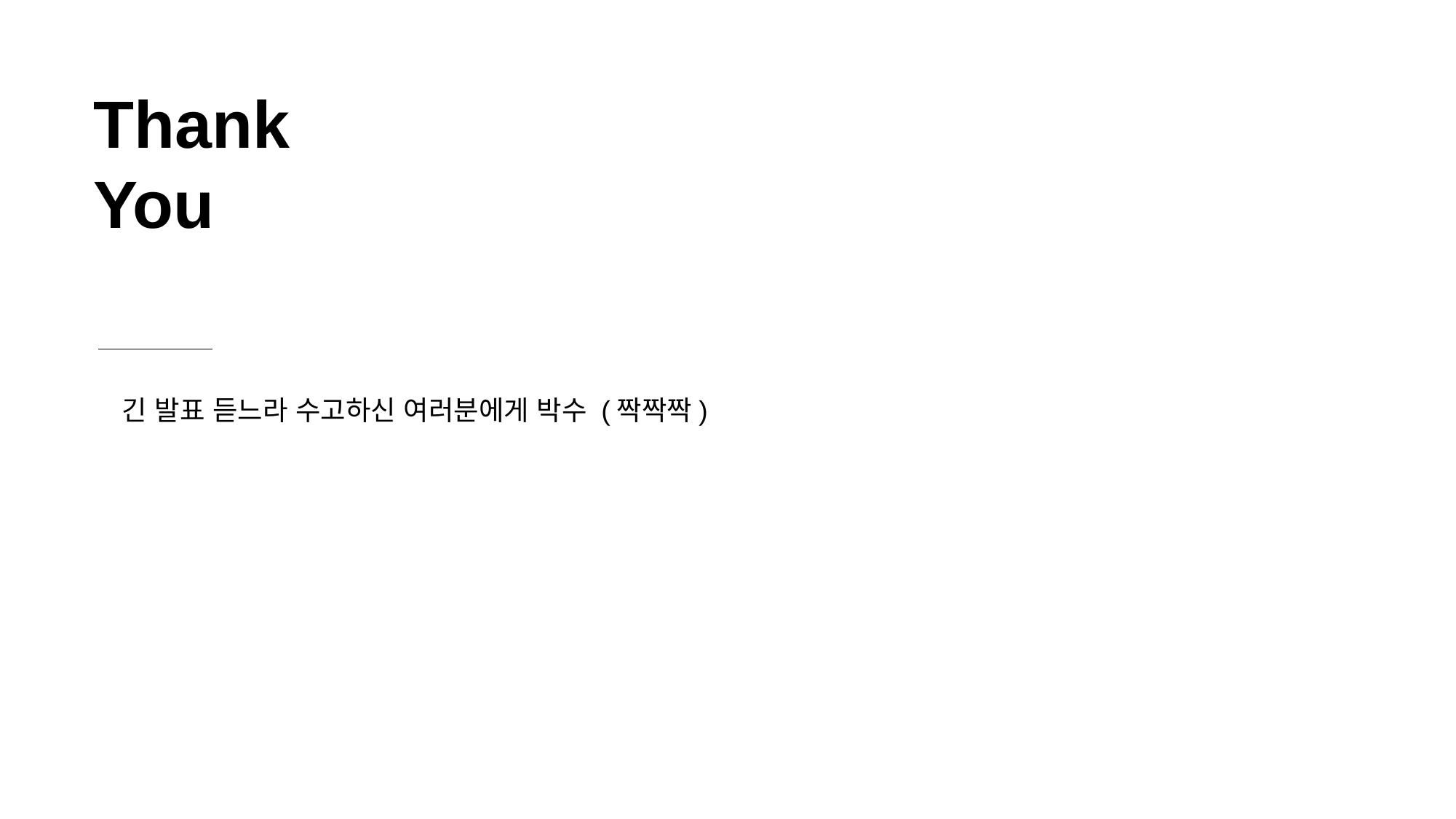

Thank
You
긴 발표 듣느라 수고하신 여러분에게 박수 (짝짝짝)